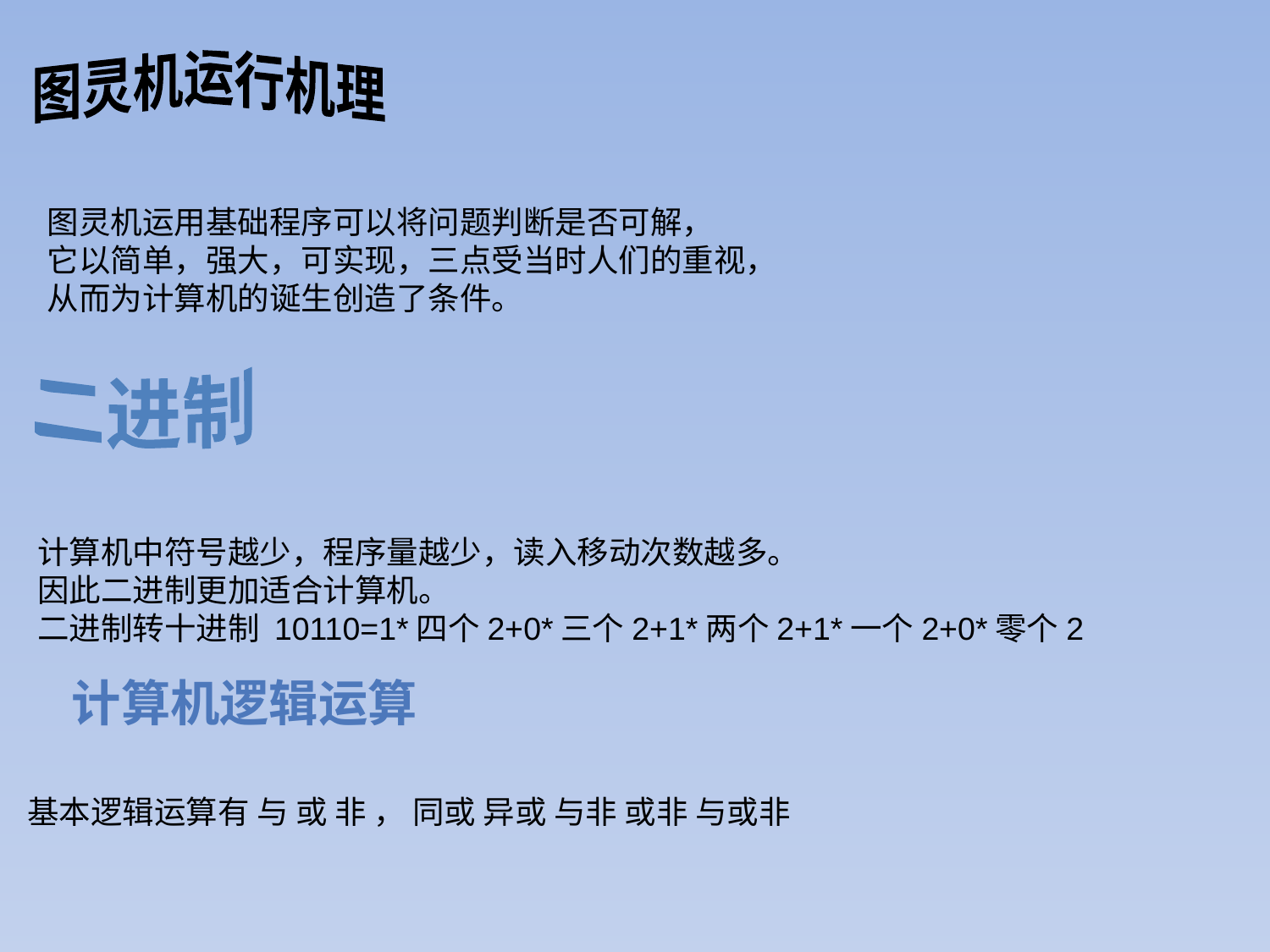

图灵机运行机理
图灵机运用基础程序可以将问题判断是否可解，
它以简单，强大，可实现，三点受当时人们的重视，
从而为计算机的诞生创造了条件。
二进制
计算机中符号越少，程序量越少，读入移动次数越多。
因此二进制更加适合计算机。
二进制转十进制 10110=1*四个2+0*三个2+1*两个2+1*一个2+0*零个2
计算机逻辑运算
基本逻辑运算有 与 或 非 ， 同或 异或 与非 或非 与或非